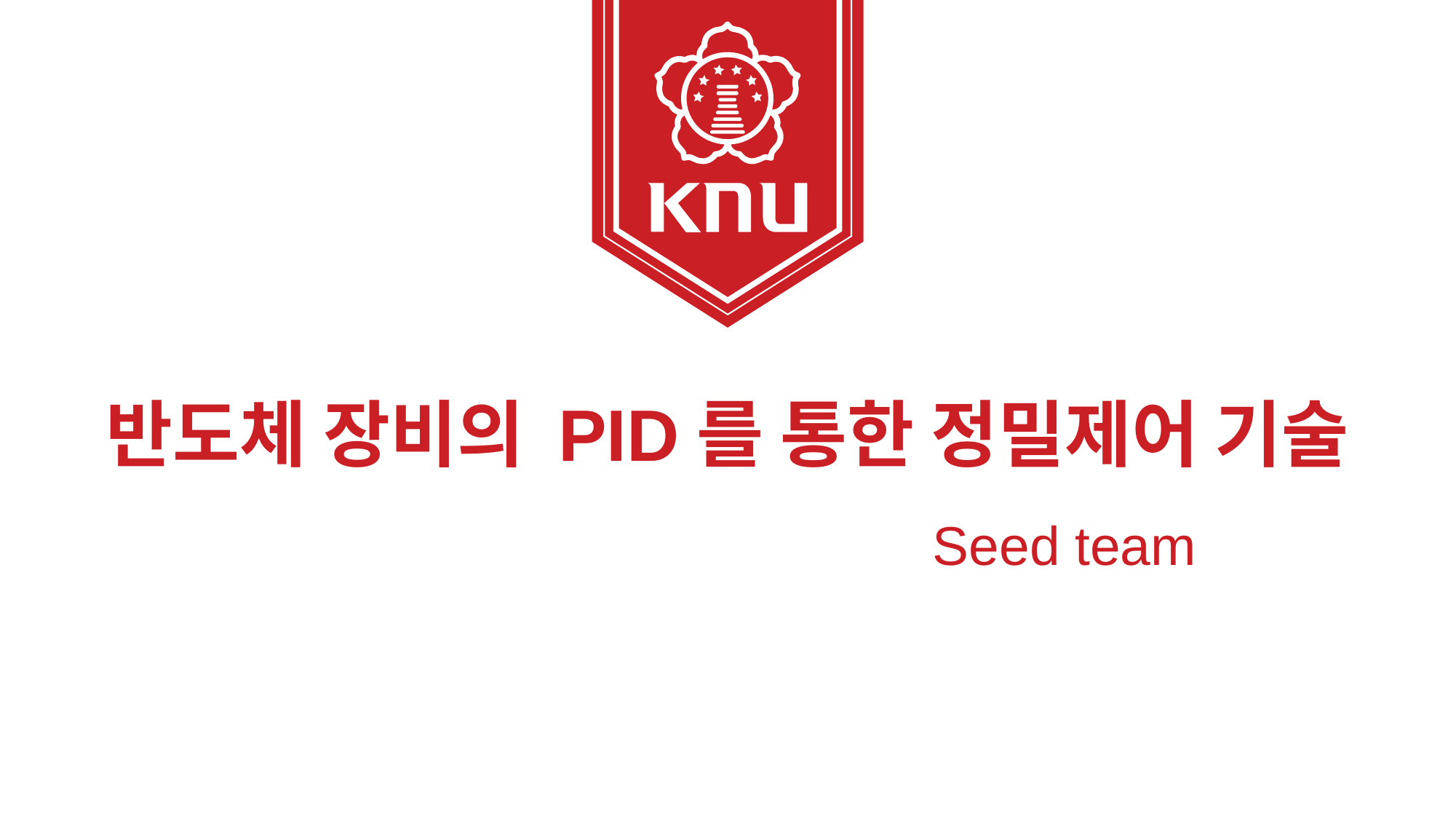

반도체 장비의 PID를 통한 정밀제어 기술
Seed team